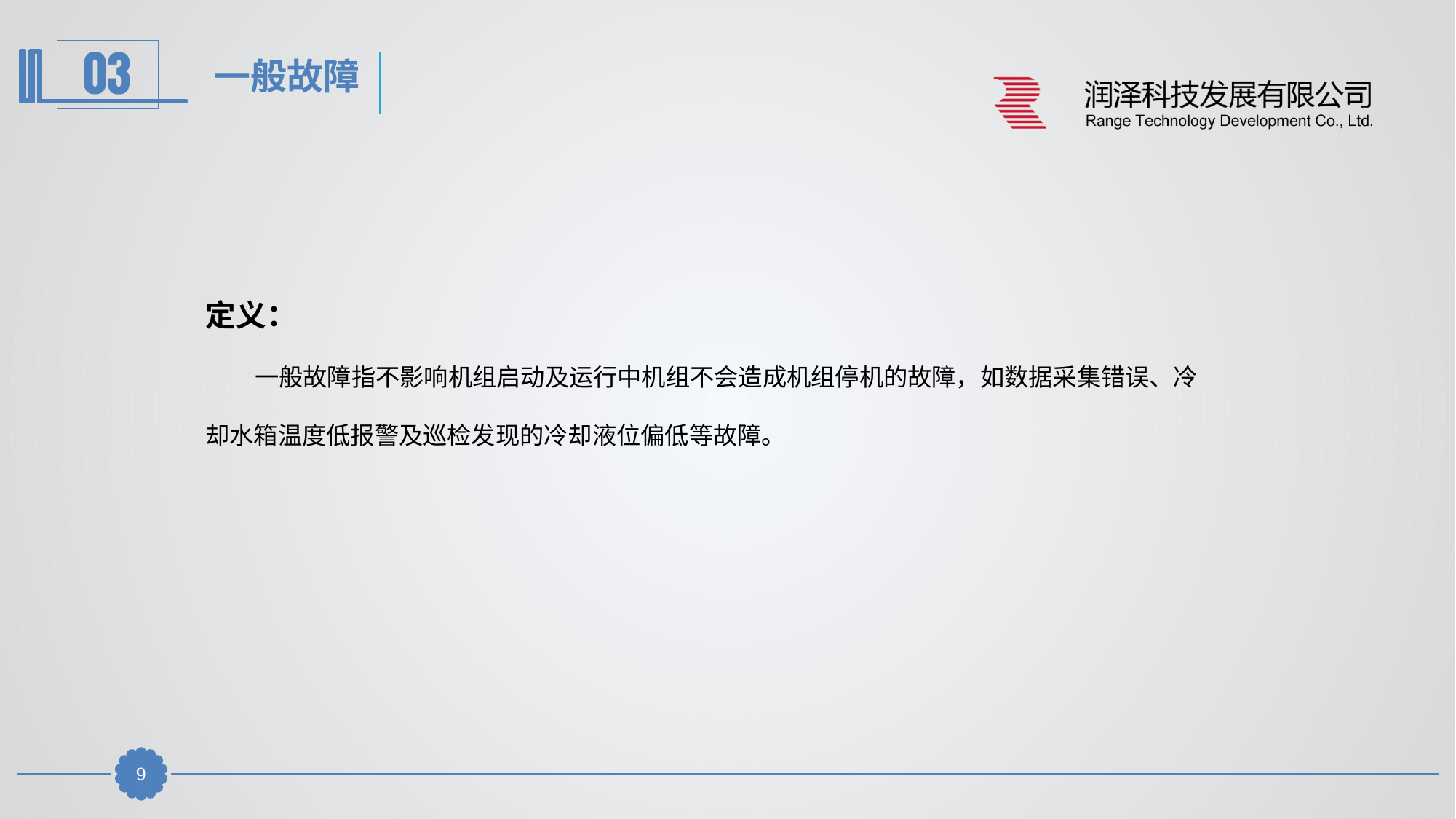

一般故障
定义：
        一般故障指不影响机组启动及运行中机组不会造成机组停机的故障，如数据采集错误、冷却水箱温度低报警及巡检发现的冷却液位偏低等故障。
9